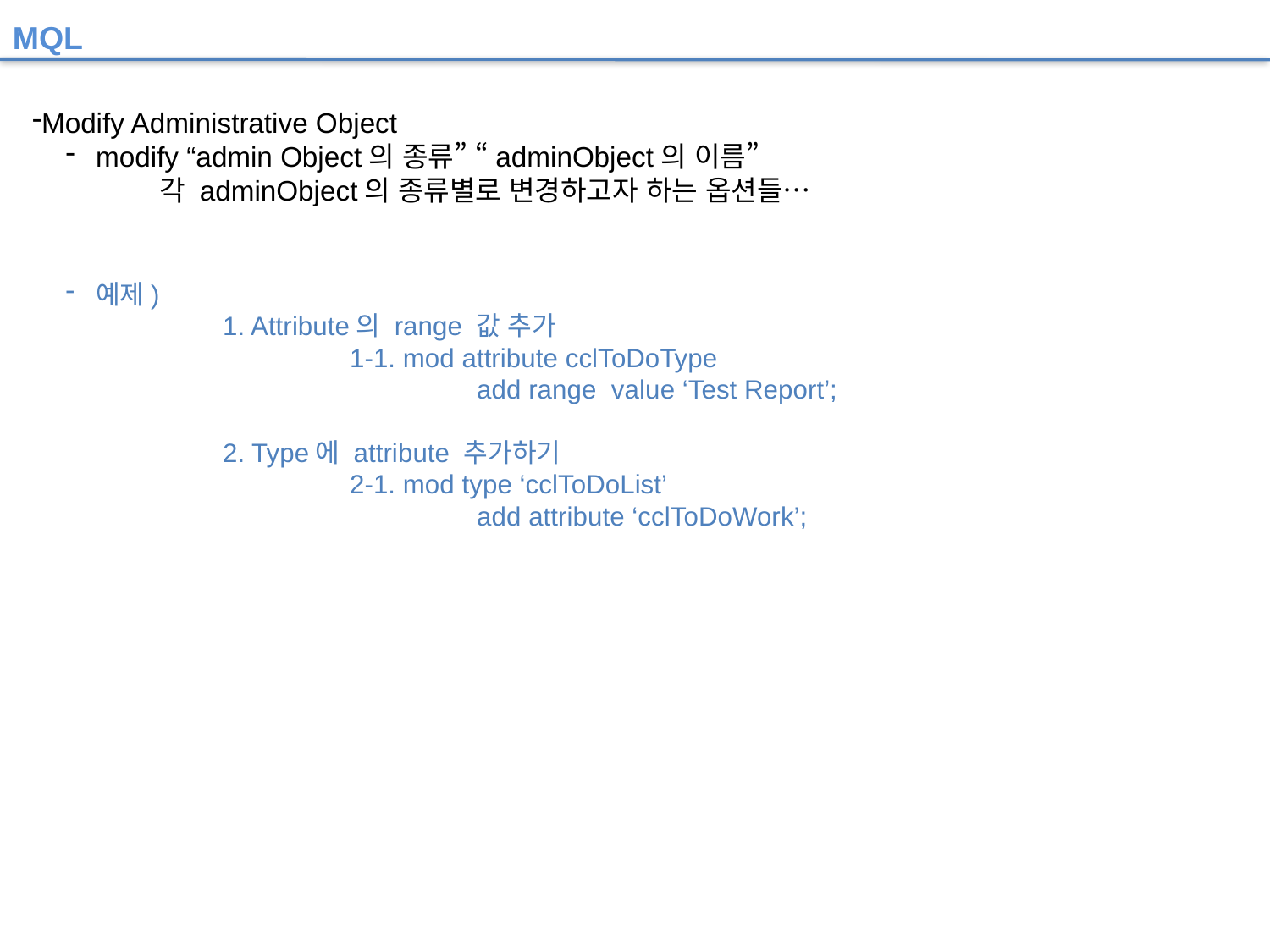

MQL
Modify Administrative Object
modify “admin Object의 종류” “adminObject의 이름”
각 adminObject의 종류별로 변경하고자 하는 옵션들…
예제)
	1. Attribute의 range 값 추가
		1-1. mod attribute cclToDoType
			add range  value ‘Test Report’;

	2. Type에 attribute 추가하기
		2-1. mod type ‘cclToDoList’
			add attribute ‘cclToDoWork’;